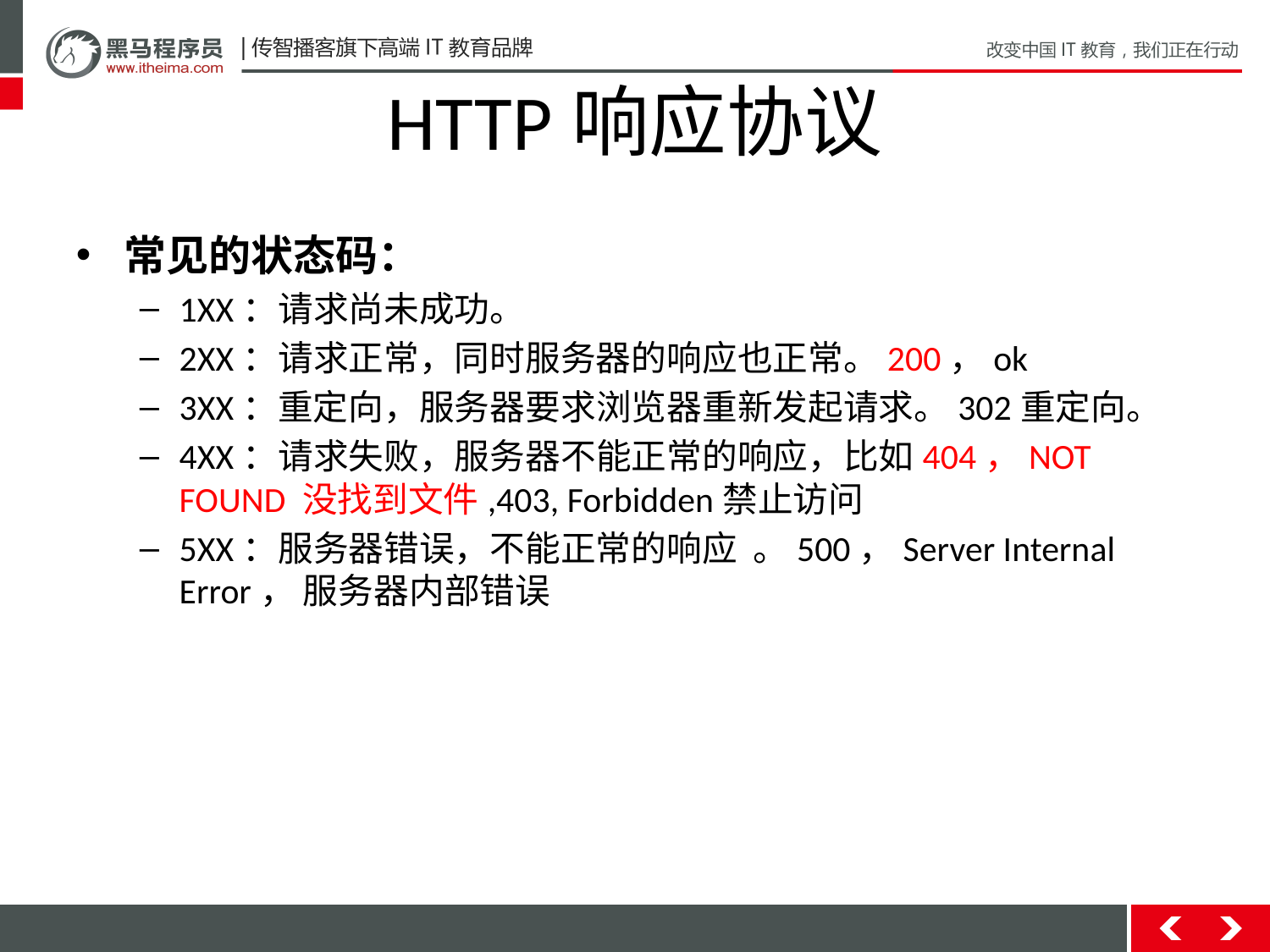

# HTTP响应协议
常见的状态码：
1XX：请求尚未成功。
2XX：请求正常，同时服务器的响应也正常。200，ok
3XX：重定向，服务器要求浏览器重新发起请求。302重定向。
4XX：请求失败，服务器不能正常的响应，比如404，NOT FOUND 没找到文件,403, Forbidden禁止访问
5XX：服务器错误，不能正常的响应  。500，Server Internal Error， 服务器内部错误